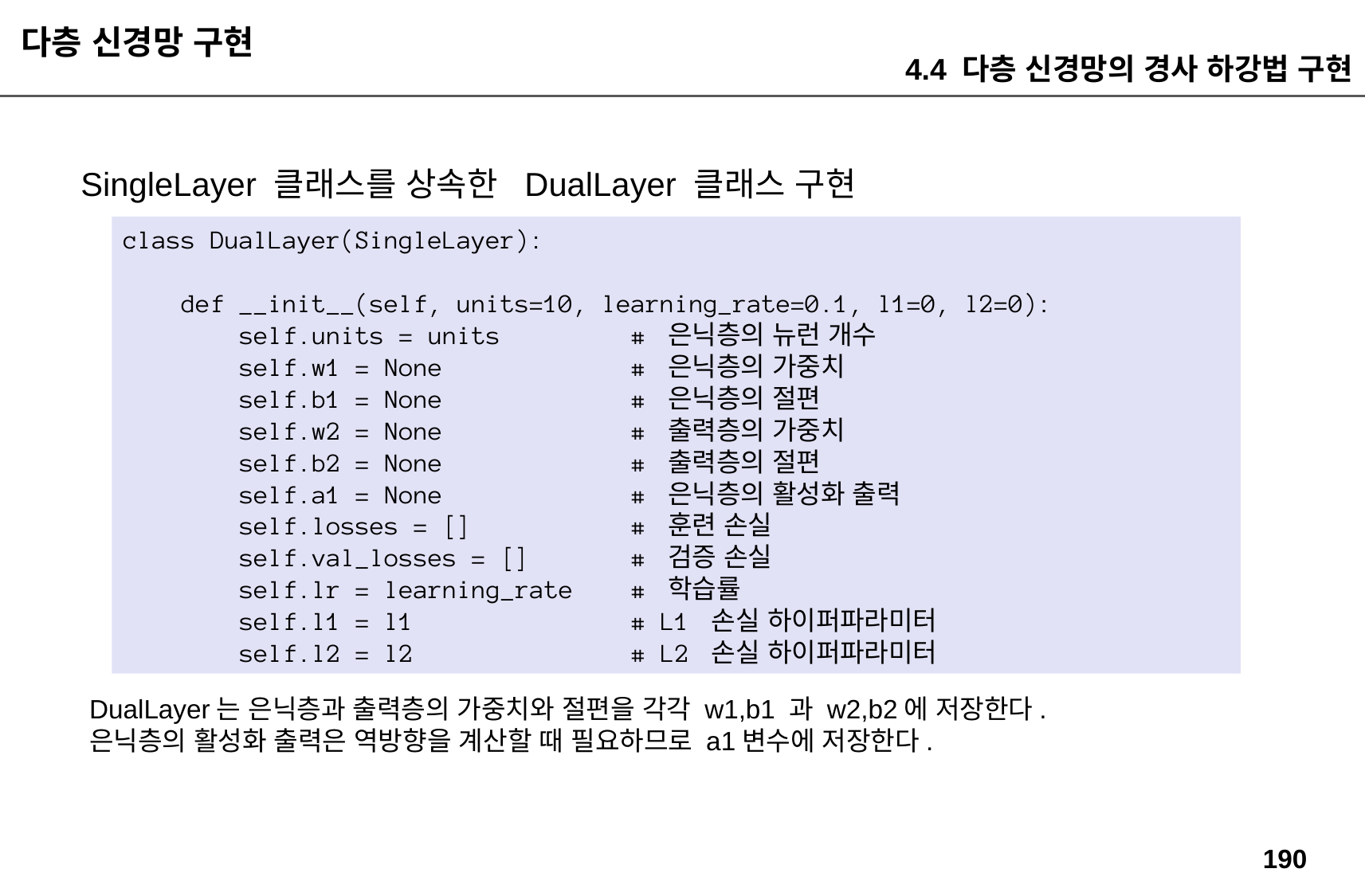

다층 신경망 구현
4.4 다층 신경망의 경사 하강법 구현
SingleLayer 클래스를 상속한  DualLayer 클래스 구현
class DualLayer(SingleLayer):

    def __init__(self, units=10, learning_rate=0.1, l1=0, l2=0):
        self.units = units         # 은닉층의 뉴런 개수
        self.w1 = None             # 은닉층의 가중치
        self.b1 = None             # 은닉층의 절편
        self.w2 = None             # 출력층의 가중치
        self.b2 = None             # 출력층의 절편
        self.a1 = None             # 은닉층의 활성화 출력
        self.losses = []           # 훈련 손실
        self.val_losses = []       # 검증 손실
        self.lr = learning_rate    # 학습률
        self.l1 = l1               # L1 손실 하이퍼파라미터
        self.l2 = l2               # L2 손실 하이퍼파라미터
DualLayer는 은닉층과 출력층의 가중치와 절편을 각각 w1,b1 과 w2,b2에 저장한다.
은닉층의 활성화 출력은 역방향을 계산할 때 필요하므로 a1변수에 저장한다.